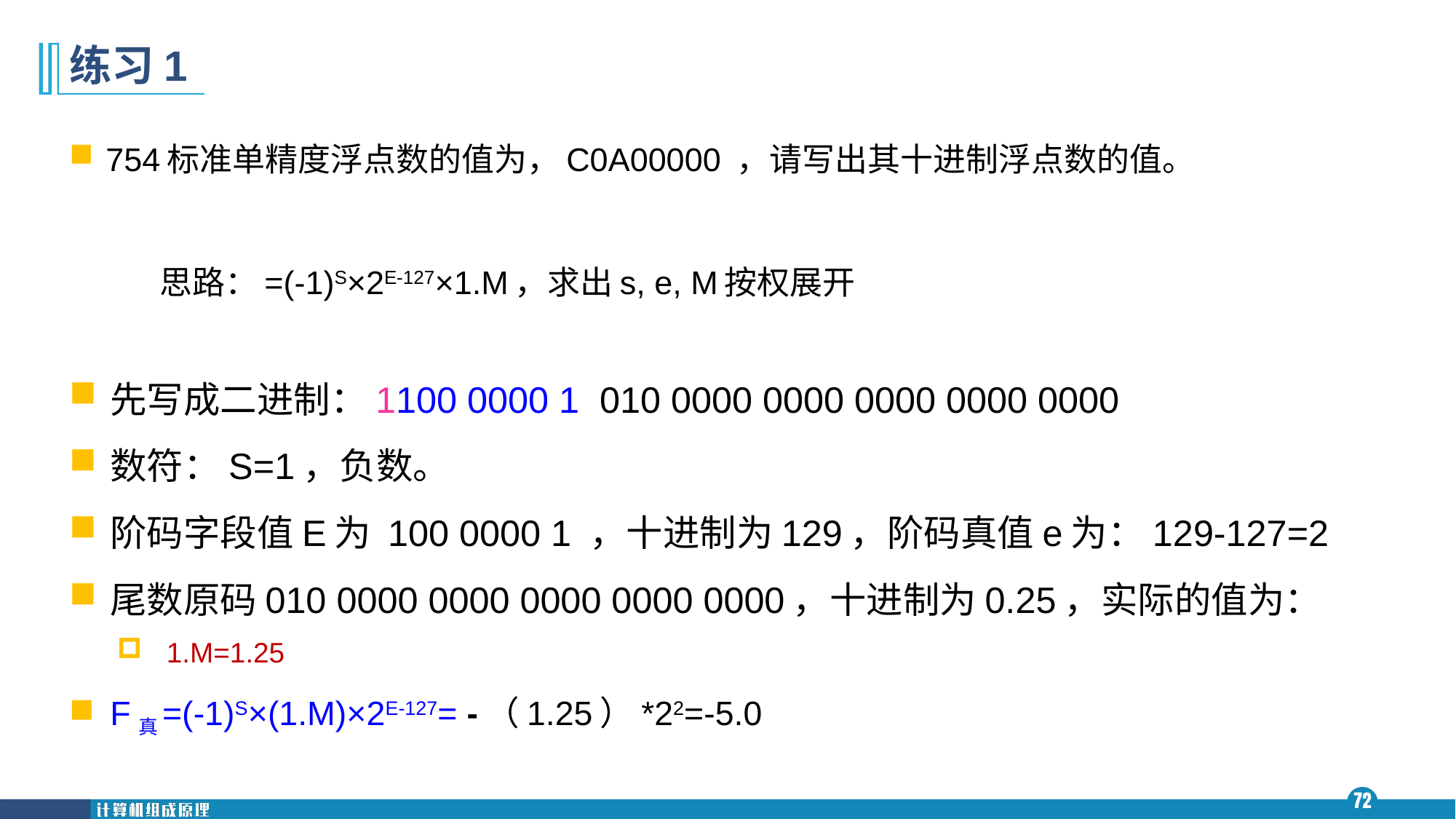

# 练习1
754标准单精度浮点数的值为，C0A00000 ，请写出其十进制浮点数的值。

	思路：=(-1)S×2E-127×1.M，求出s, e, M按权展开
先写成二进制：1100 0000 1  010 0000 0000 0000 0000 0000
数符：S=1，负数。
阶码字段值E为 100 0000 1 ，十进制为129，阶码真值e为：129-127=2
尾数原码010 0000 0000 0000 0000 0000，十进制为0.25，实际的值为：
1.M=1.25
F真=(-1)S×(1.M)×2E-127= -（1.25）*22=-5.0